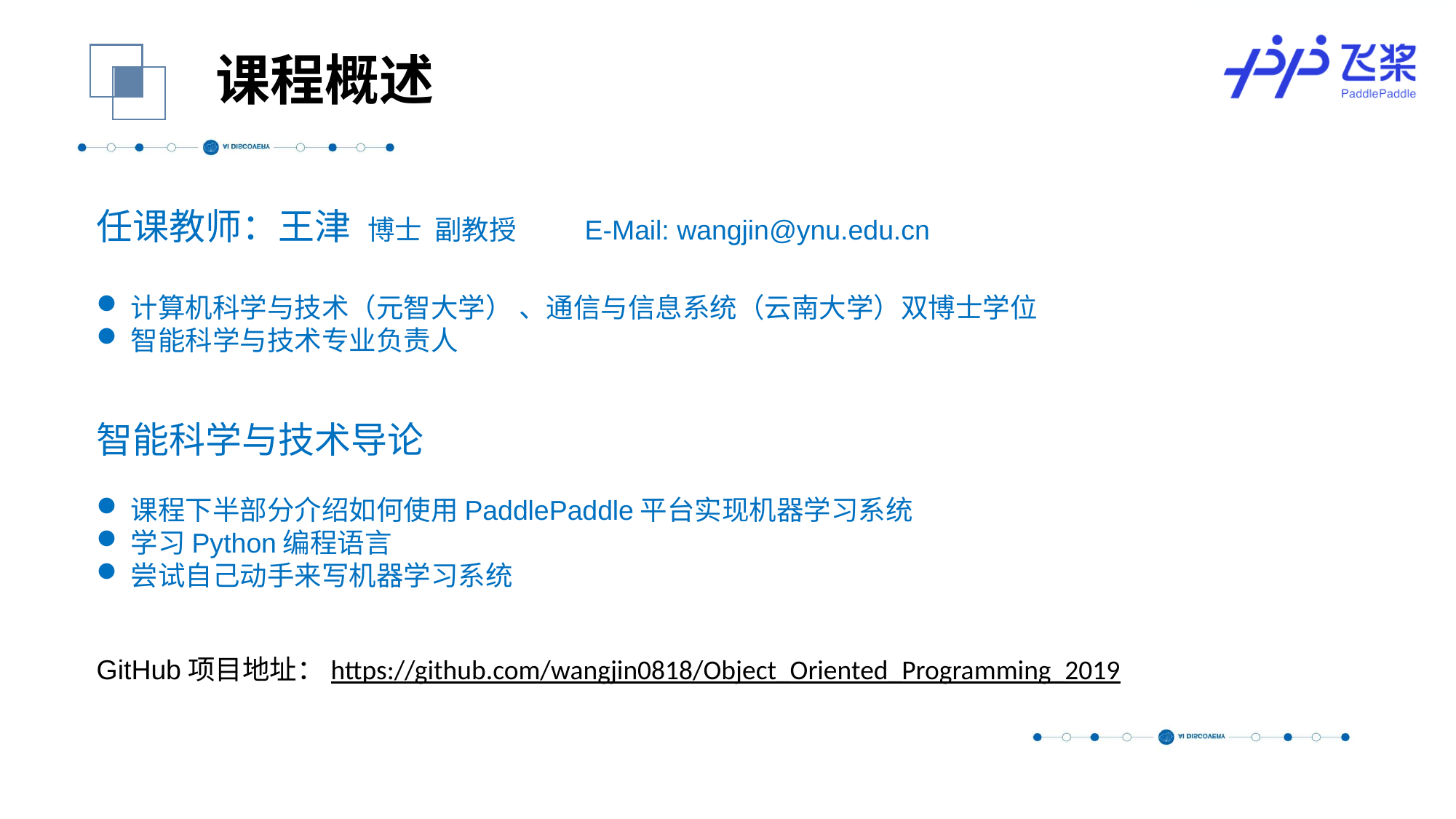

课程概述
任课教师：王津  博士  副教授          E-Mail: wangjin@ynu.edu.cn

计算机科学与技术（元智大学） 、通信与信息系统（云南大学）双博士学位
智能科学与技术专业负责人
智能科学与技术导论

课程下半部分介绍如何使用PaddlePaddle平台实现机器学习系统
学习Python编程语言
尝试自己动手来写机器学习系统
GitHub项目地址：https://github.com/wangjin0818/Object_Oriented_Programming_2019